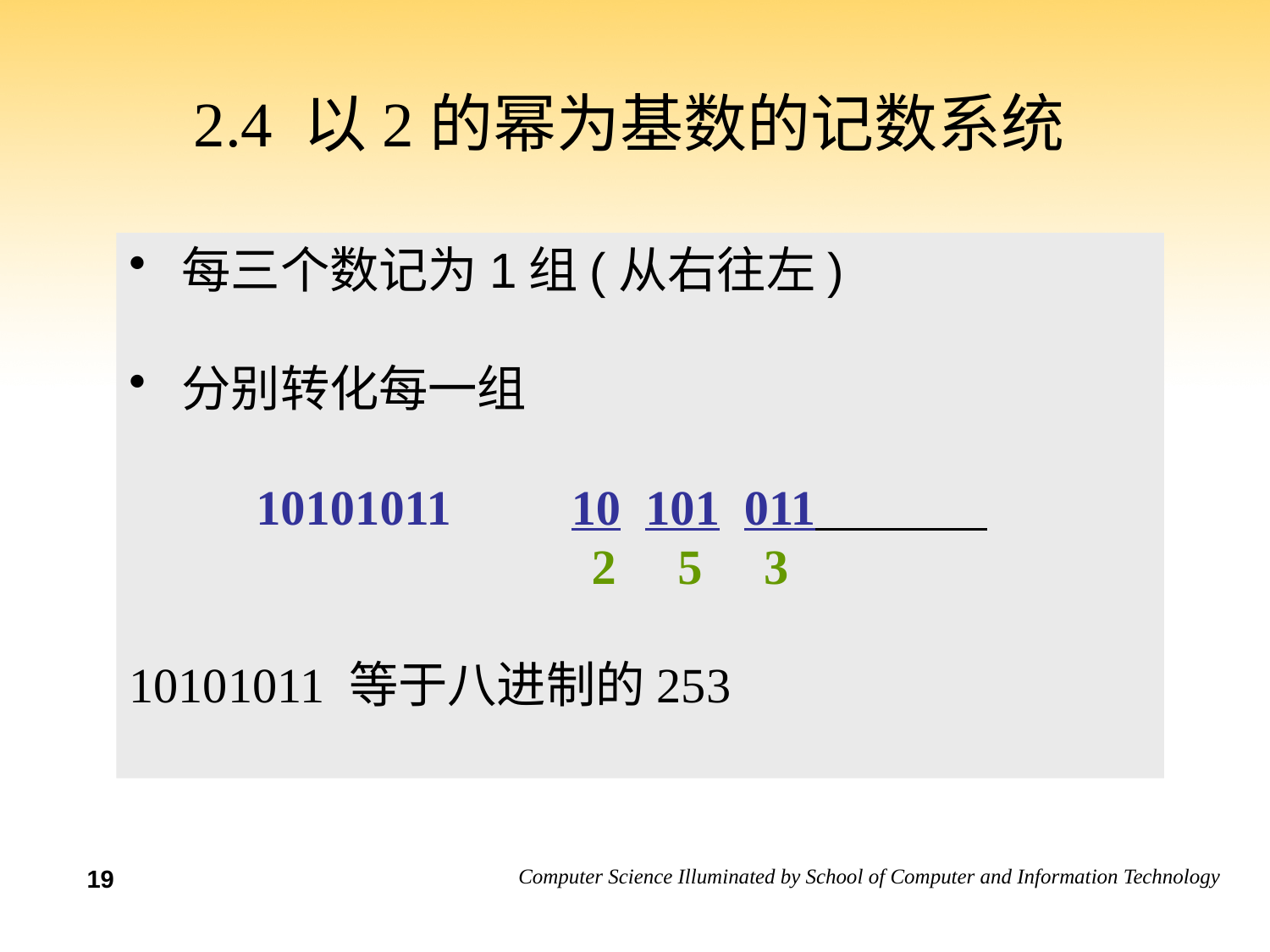

2.4 以2的幂为基数的记数系统
 每三个数记为1组(从右往左)

 分别转化每一组

	10101011	     10  101  011
		                 2     5     3

10101011 等于八进制的253

19
17